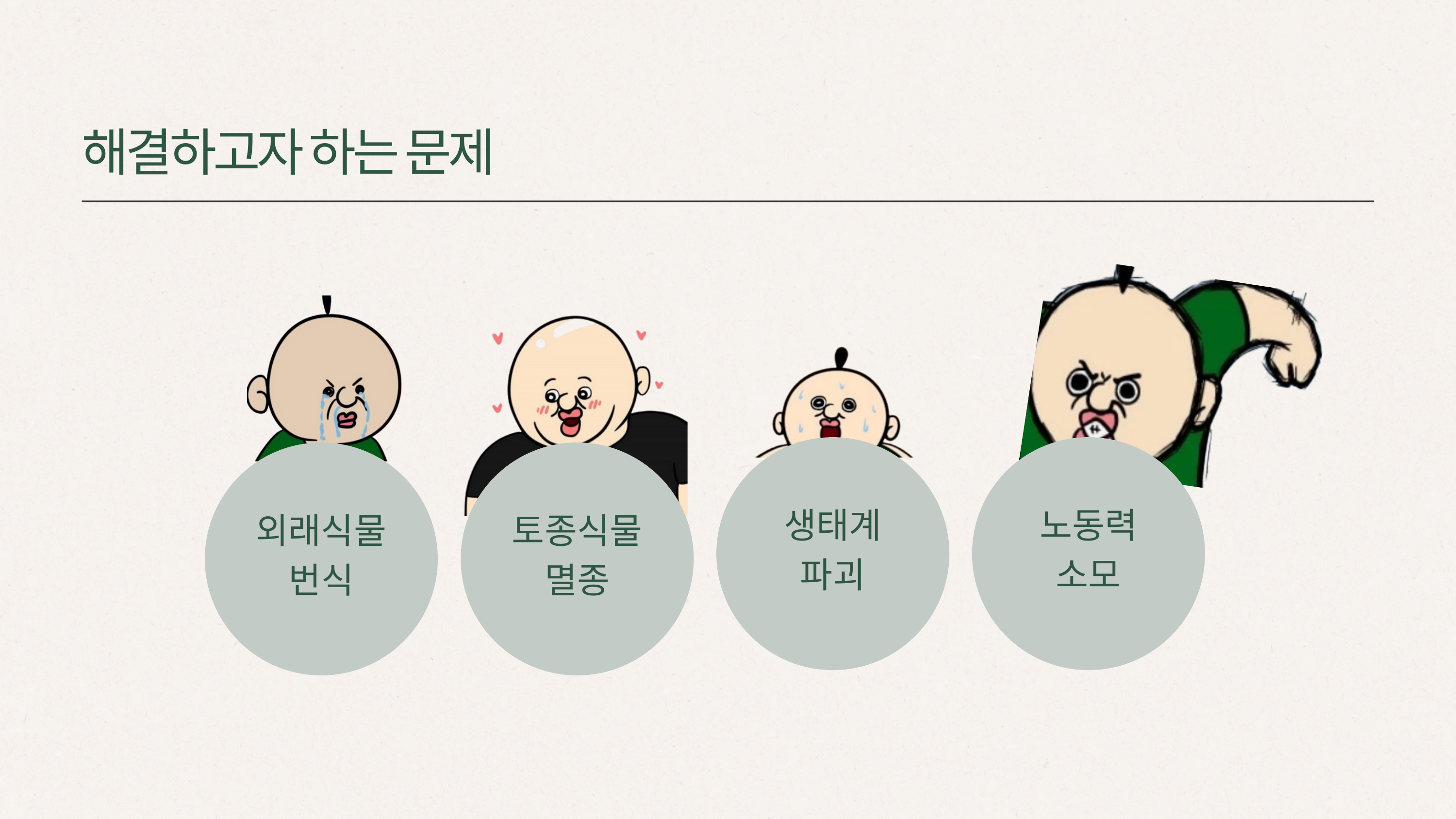

해결하고자 하는 문제

생태계
파괴

노동력
소모

외래식물 번식

토종식물 멸종